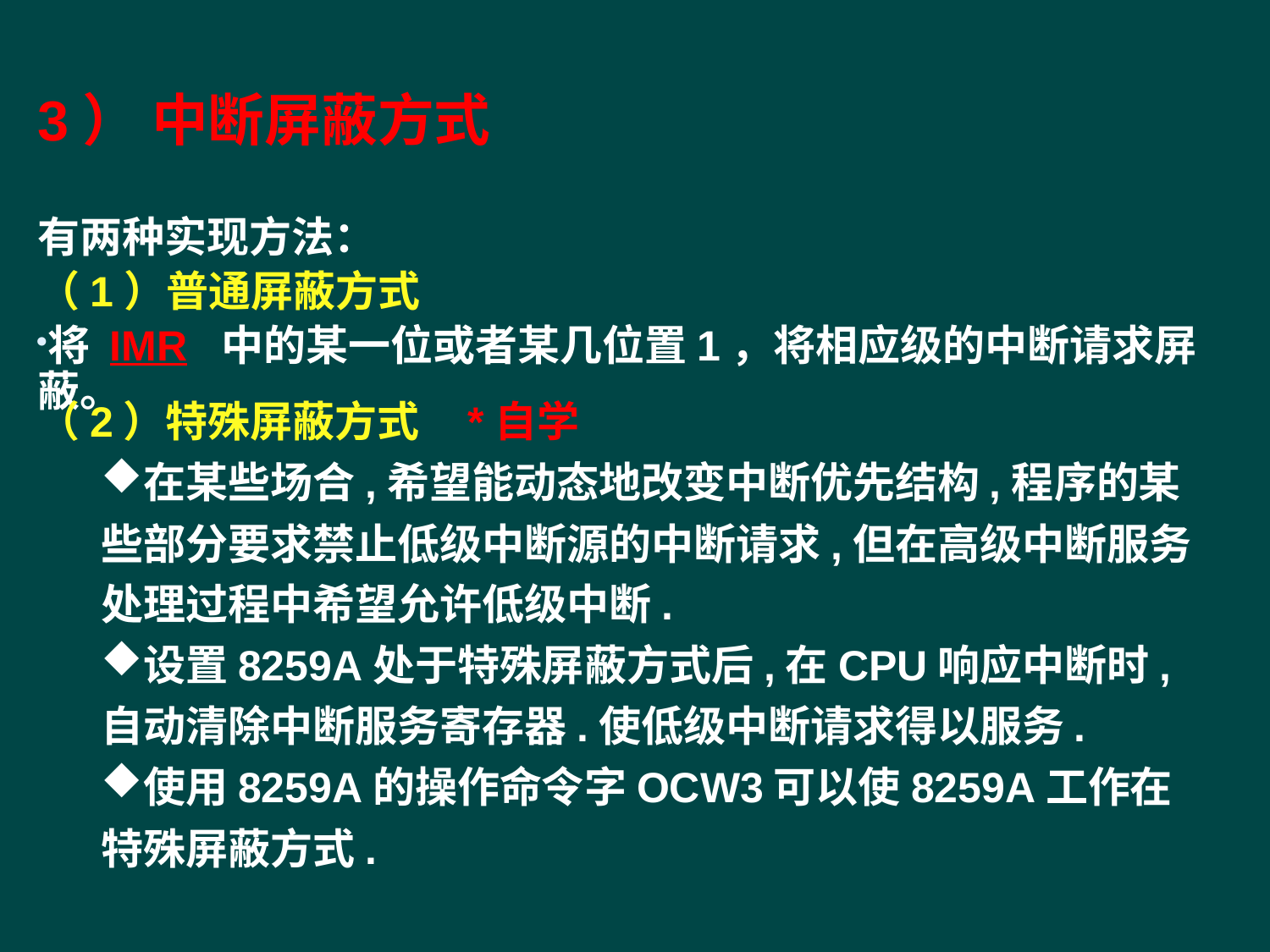

3） 中断屏蔽方式

有两种实现方法：
（1）普通屏蔽方式
将 IMR  中的某一位或者某几位置1，将相应级的中断请求屏蔽。

（2）特殊屏蔽方式    *自学
在某些场合,希望能动态地改变中断优先结构,程序的某些部分要求禁止低级中断源的中断请求,但在高级中断服务处理过程中希望允许低级中断.
设置8259A处于特殊屏蔽方式后,在CPU响应中断时,自动清除中断服务寄存器.使低级中断请求得以服务.
使用8259A的操作命令字OCW3可以使8259A工作在特殊屏蔽方式.